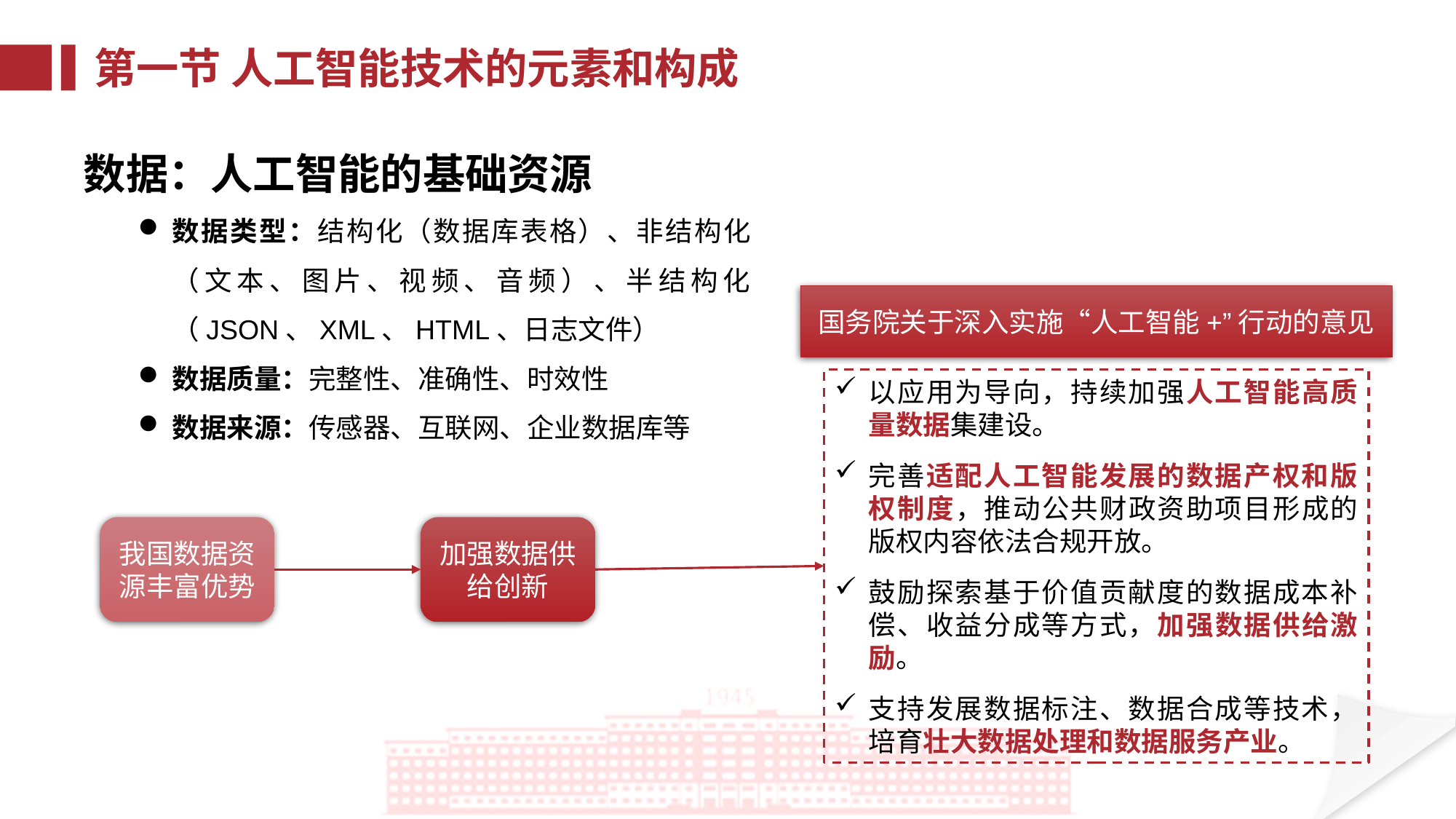

第一节 人工智能技术的元素和构成
数据：人工智能的基础资源
数据类型：结构化（数据库表格）、非结构化（文本、图片、视频、音频）、半结构化（JSON、XML、HTML、日志文件）
数据质量：完整性、准确性、时效性
数据来源：传感器、互联网、企业数据库等
国务院关于深入实施“人工智能+”行动的意见
以应用为导向，持续加强人工智能高质量数据集建设。
完善适配人工智能发展的数据产权和版权制度，推动公共财政资助项目形成的版权内容依法合规开放。
鼓励探索基于价值贡献度的数据成本补偿、收益分成等方式，加强数据供给激励。
支持发展数据标注、数据合成等技术，培育壮大数据处理和数据服务产业。
我国数据资源丰富优势
加强数据供给创新